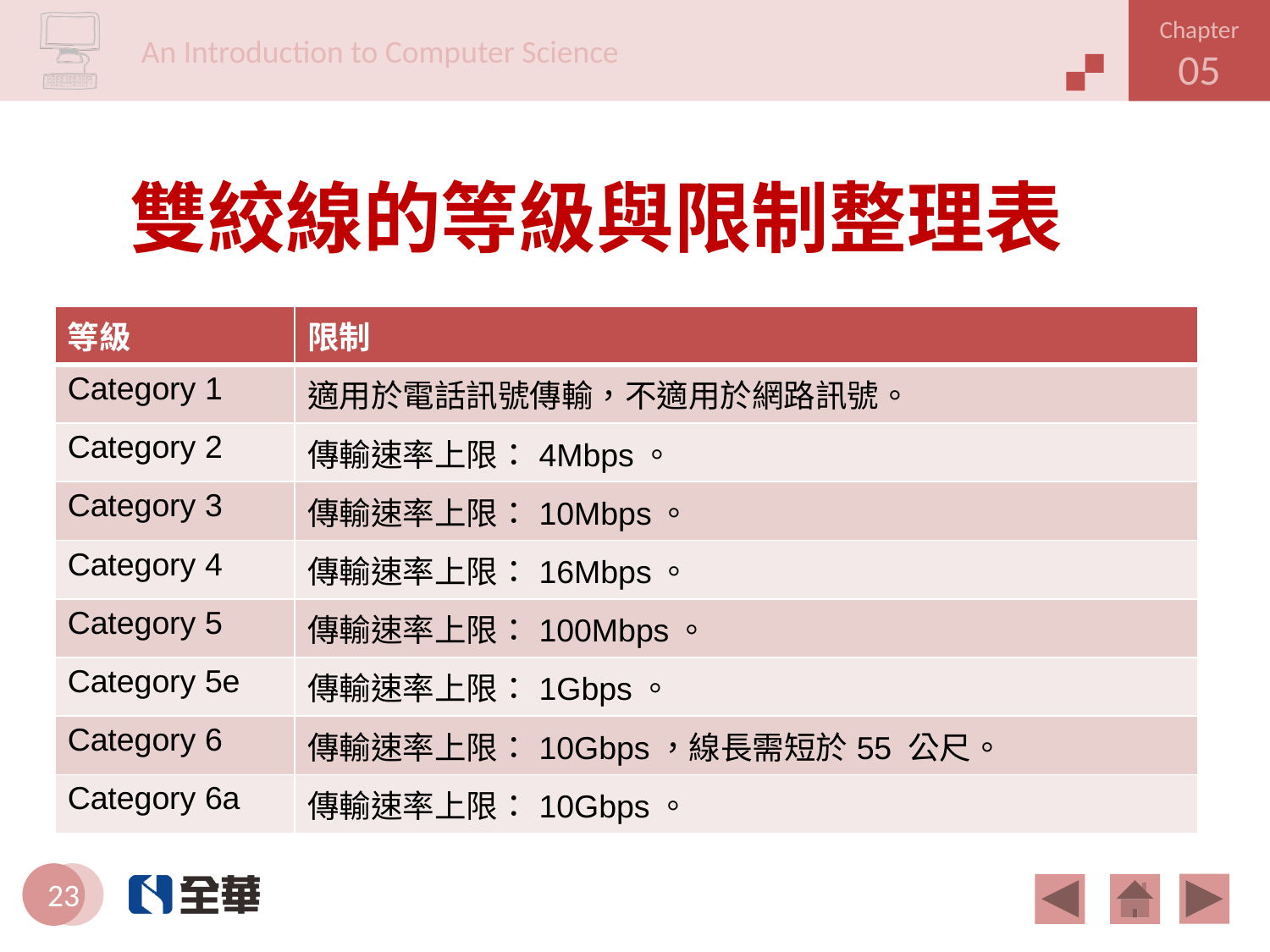

# 雙絞線的等級與限制整理表
| 等級 | 限制 |
| --- | --- |
| Category 1 | 適用於電話訊號傳輸，不適用於網路訊號。 |
| Category 2 | 傳輸速率上限：4Mbps。 |
| Category 3 | 傳輸速率上限：10Mbps。 |
| Category 4 | 傳輸速率上限：16Mbps。 |
| Category 5 | 傳輸速率上限：100Mbps。 |
| Category 5e | 傳輸速率上限：1Gbps。 |
| Category 6 | 傳輸速率上限：10Gbps，線長需短於55 公尺。 |
| Category 6a | 傳輸速率上限：10Gbps。 |